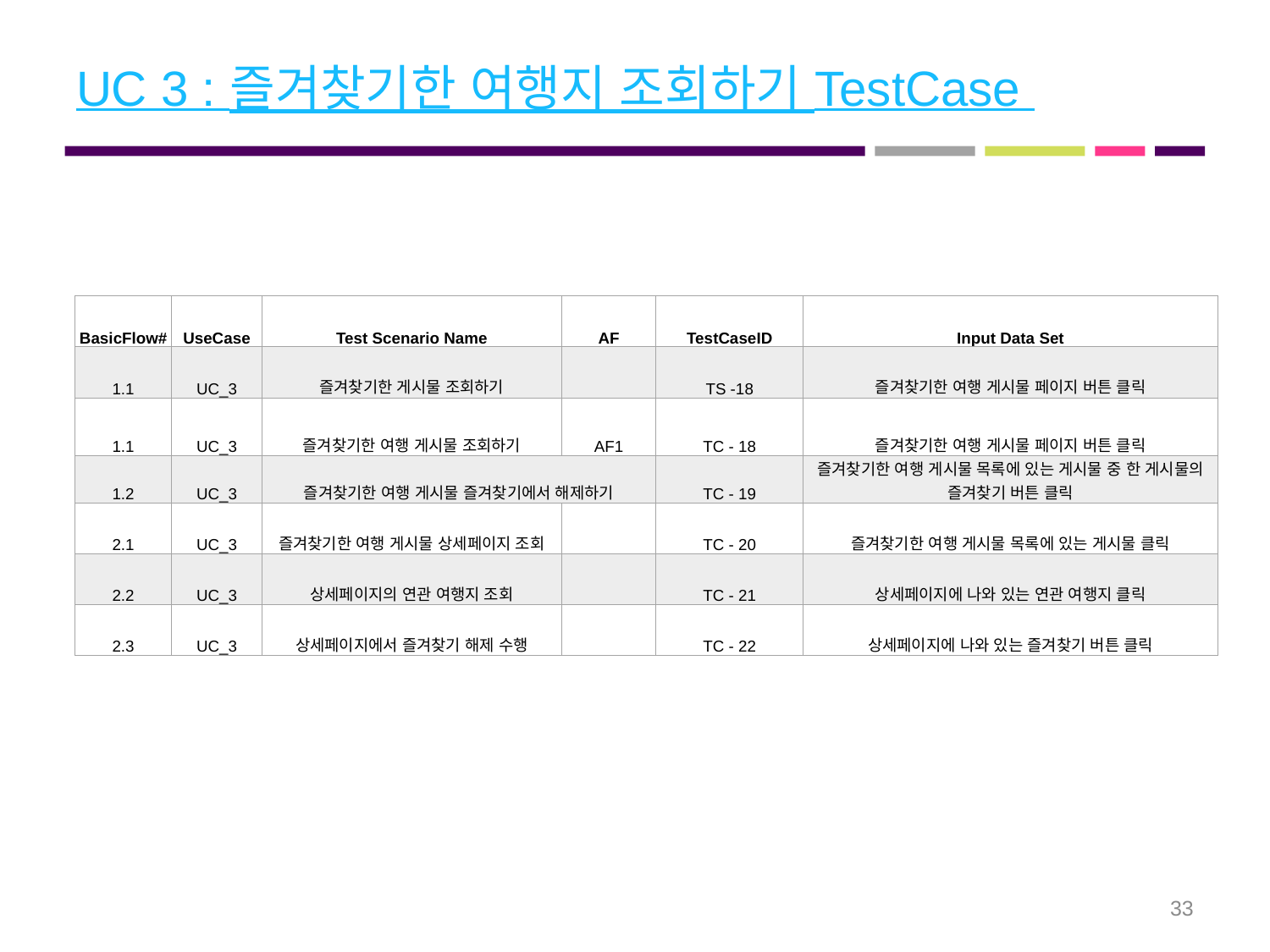

# UC 3 : 즐겨찾기한 여행지 조회하기 TestCase
| BasicFlow# | UseCase | Test Scenario Name | AF | TestCaseID | Input Data Set |
| --- | --- | --- | --- | --- | --- |
| 1.1 | UC\_3 | 즐겨찾기한 게시물 조회하기 |  | TS -18 | 즐겨찾기한 여행 게시물 페이지 버튼 클릭 |
| 1.1 | UC\_3 | 즐겨찾기한 여행 게시물 조회하기 | AF1 | TC - 18 | 즐겨찾기한 여행 게시물 페이지 버튼 클릭 |
| 1.2 | UC\_3 | 즐겨찾기한 여행 게시물 즐겨찾기에서 해제하기 |  | TC - 19 | 즐겨찾기한 여행 게시물 목록에 있는 게시물 중 한 게시물의 즐겨찾기 버튼 클릭 |
| 2.1 | UC\_3 | 즐겨찾기한 여행 게시물 상세페이지 조회 |  | TC - 20 | 즐겨찾기한 여행 게시물 목록에 있는 게시물 클릭 |
| 2.2 | UC\_3 | 상세페이지의 연관 여행지 조회 |  | TC - 21 | 상세페이지에 나와 있는 연관 여행지 클릭 |
| 2.3 | UC\_3 | 상세페이지에서 즐겨찾기 해제 수행 |  | TC - 22 | 상세페이지에 나와 있는 즐겨찾기 버튼 클릭 |
33